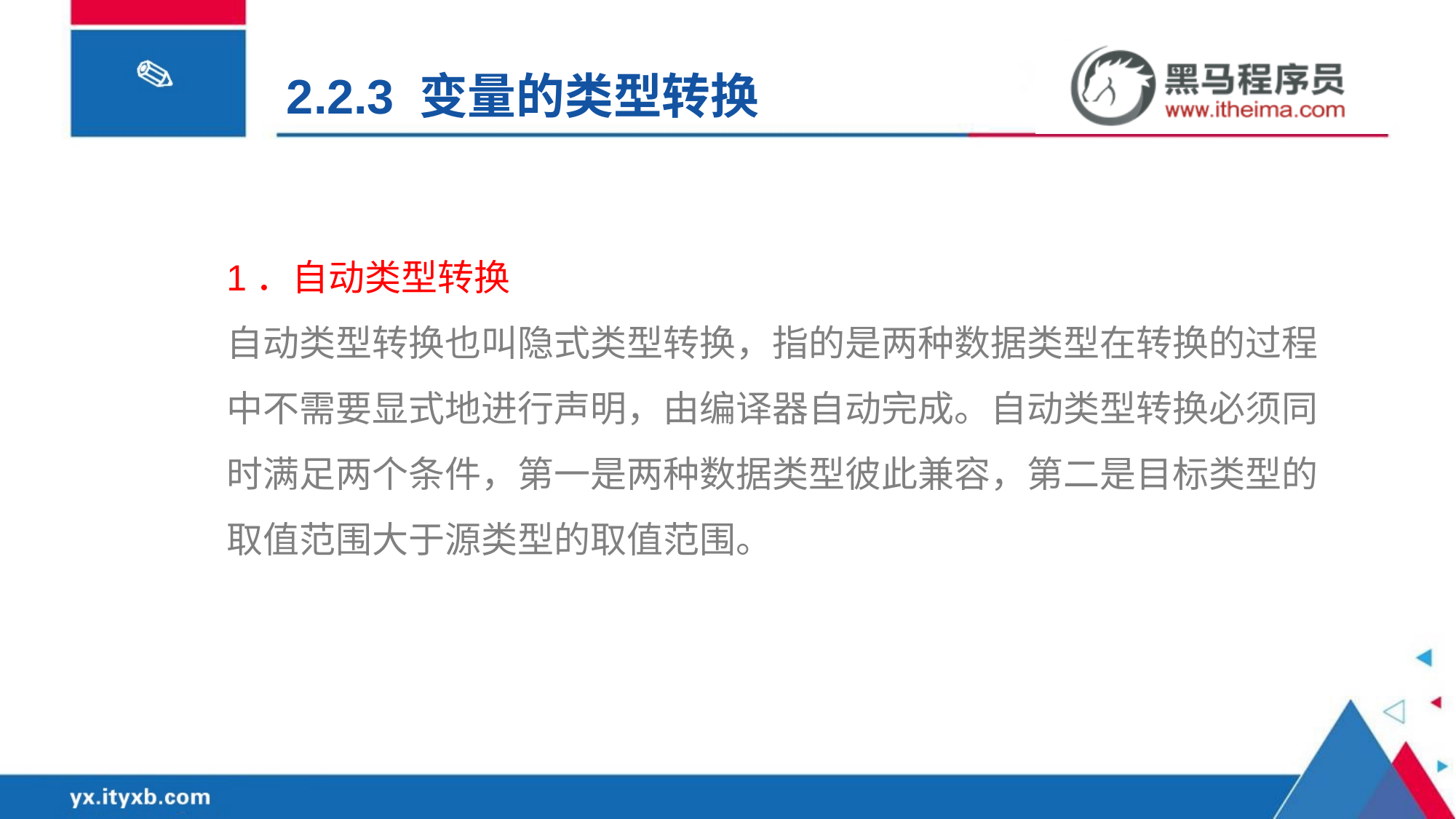

2.2.3 变量的类型转换
1．自动类型转换
自动类型转换也叫隐式类型转换，指的是两种数据类型在转换的过程中不需要显式地进行声明，由编译器自动完成。自动类型转换必须同时满足两个条件，第一是两种数据类型彼此兼容，第二是目标类型的取值范围大于源类型的取值范围。